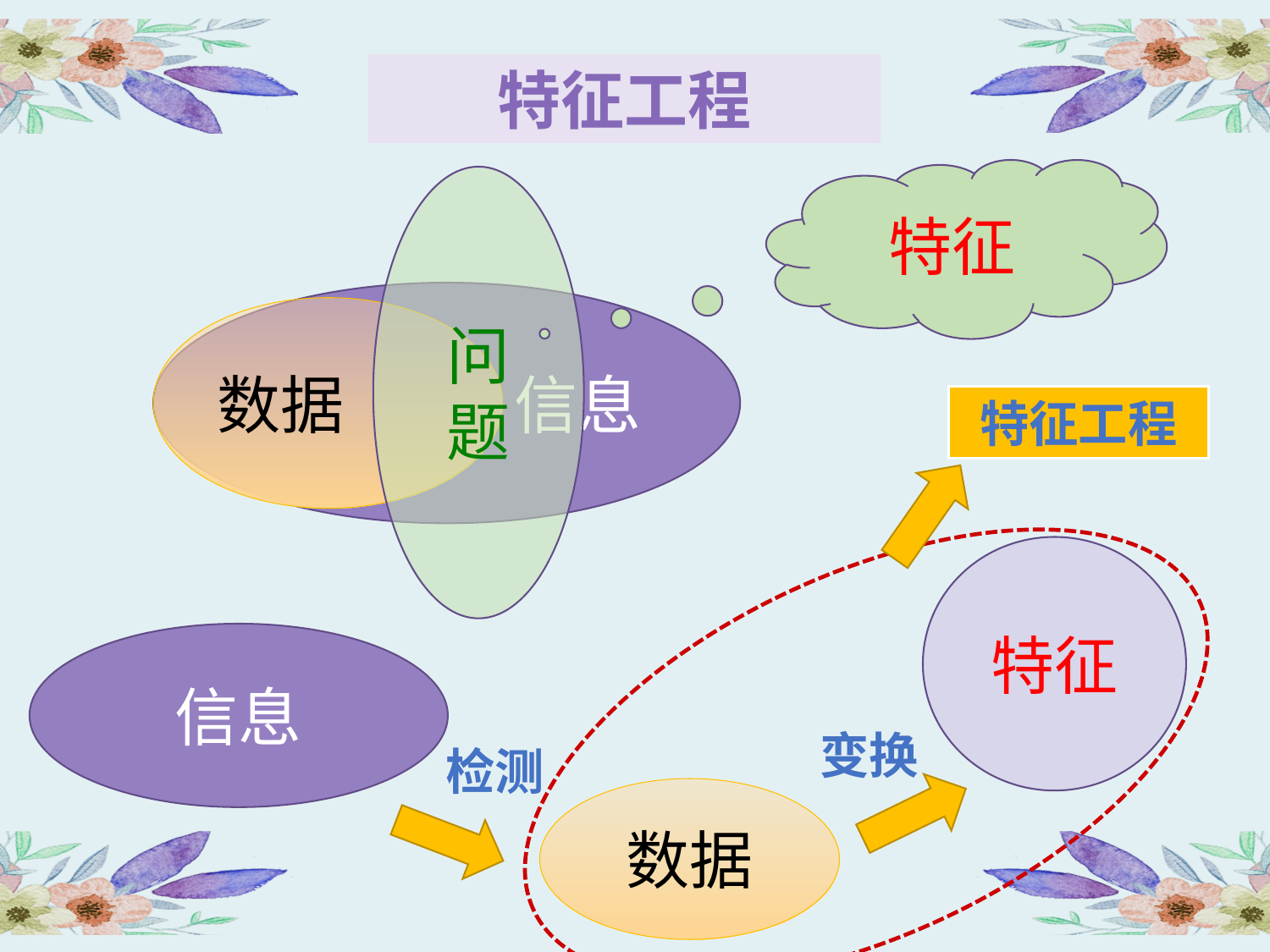

特征工程
特征
问题
信息
数据
特征工程

特征

信息
变换
检测
数据